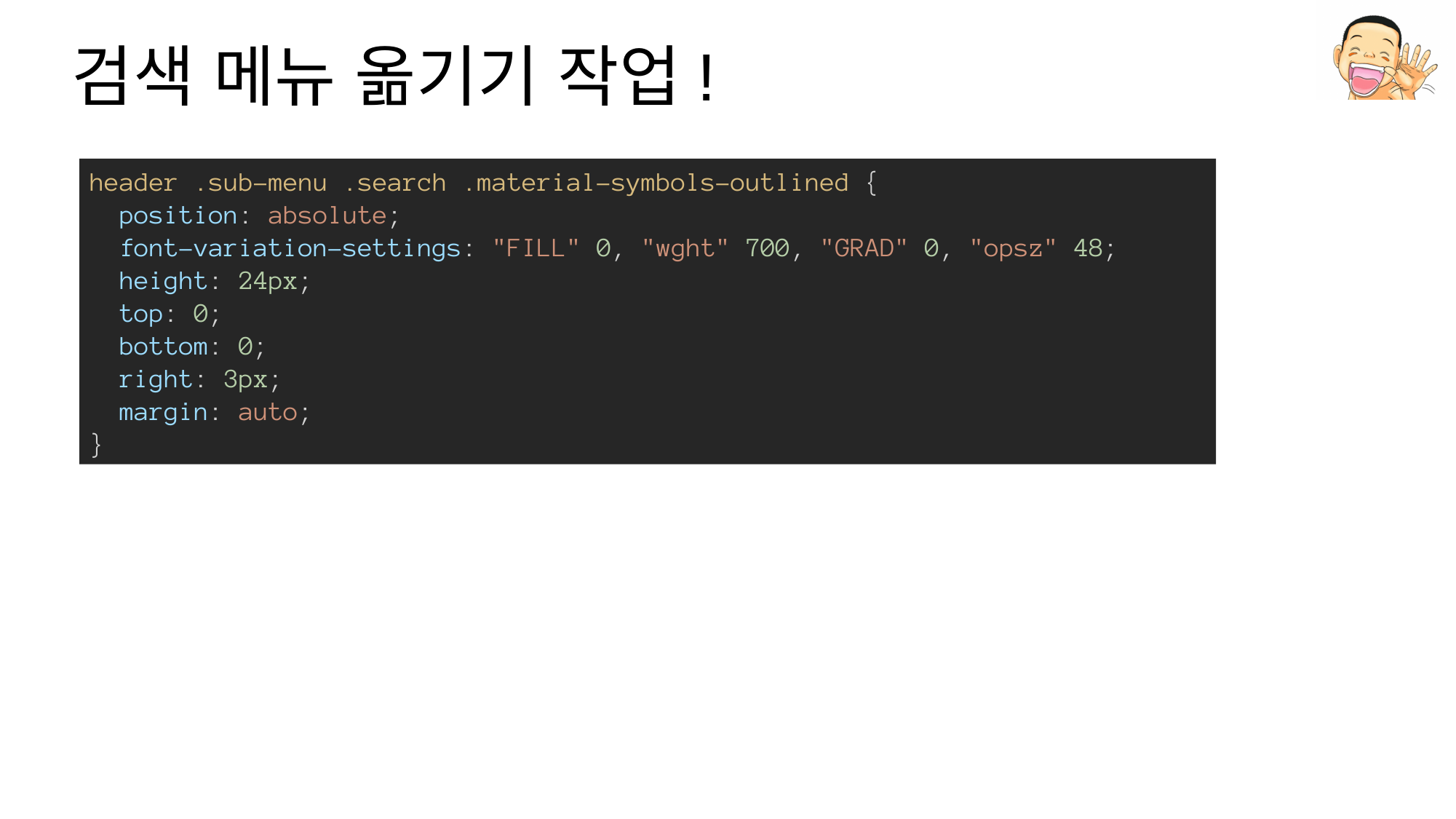

# 검색 메뉴 옮기기 작업!
header .sub-menu .search .material-symbols-outlined {
  position: absolute;
  font-variation-settings: "FILL" 0, "wght" 700, "GRAD" 0, "opsz" 48;
  height: 24px;
  top: 0;
  bottom: 0;
  right: 3px;
  margin: auto;
}